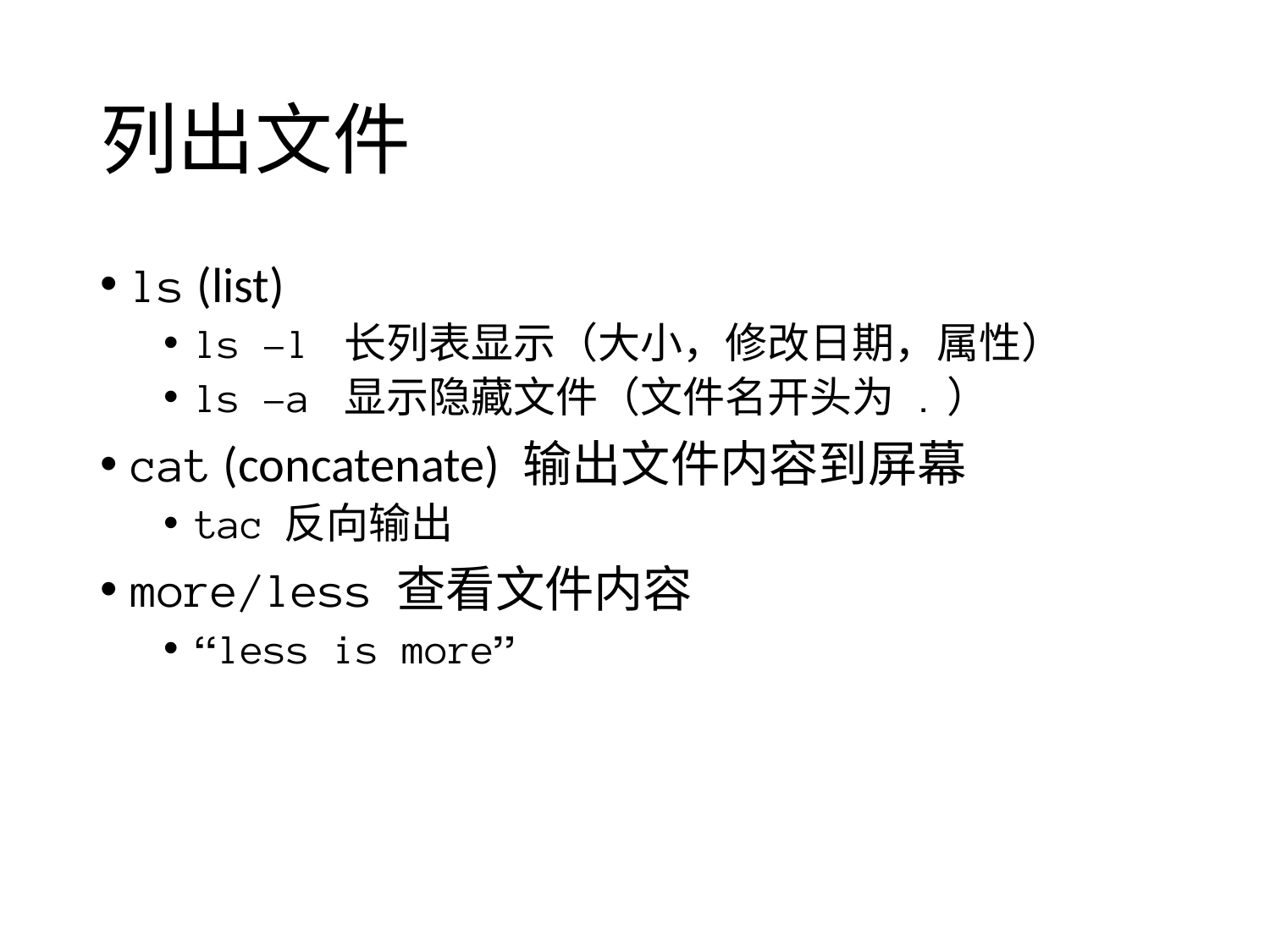

# 列出文件
ls (list)
ls –l 长列表显示（大小，修改日期，属性）
ls –a 显示隐藏文件（文件名开头为 .）
cat (concatenate) 输出文件内容到屏幕
tac 反向输出
more/less 查看文件内容
“less is more”